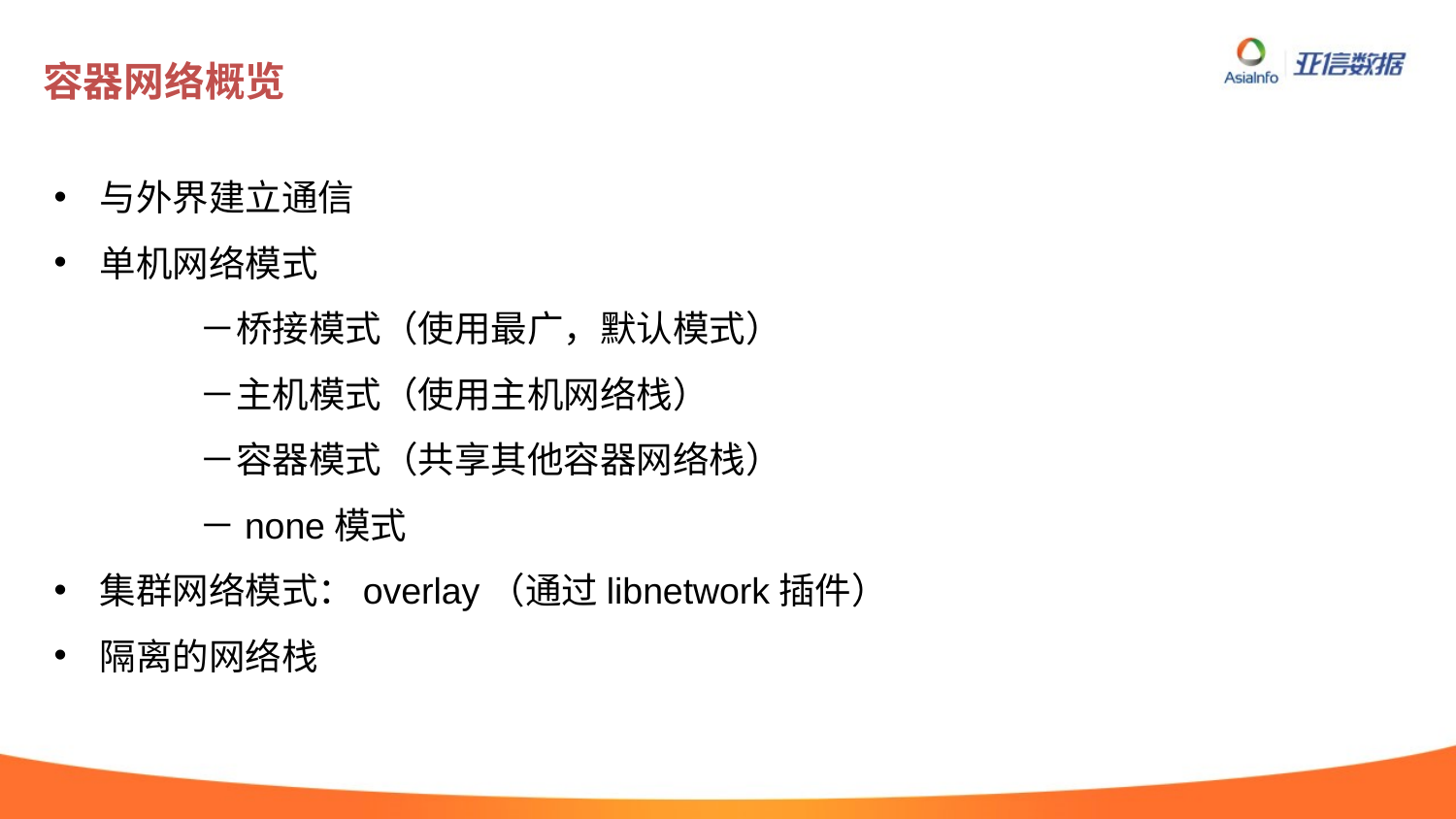

# 容器网络概览
与外界建立通信
单机网络模式
	－桥接模式（使用最广，默认模式）
	－主机模式（使用主机网络栈）
	－容器模式（共享其他容器网络栈）
	－none模式
集群网络模式：overlay（通过libnetwork插件）
隔离的网络栈